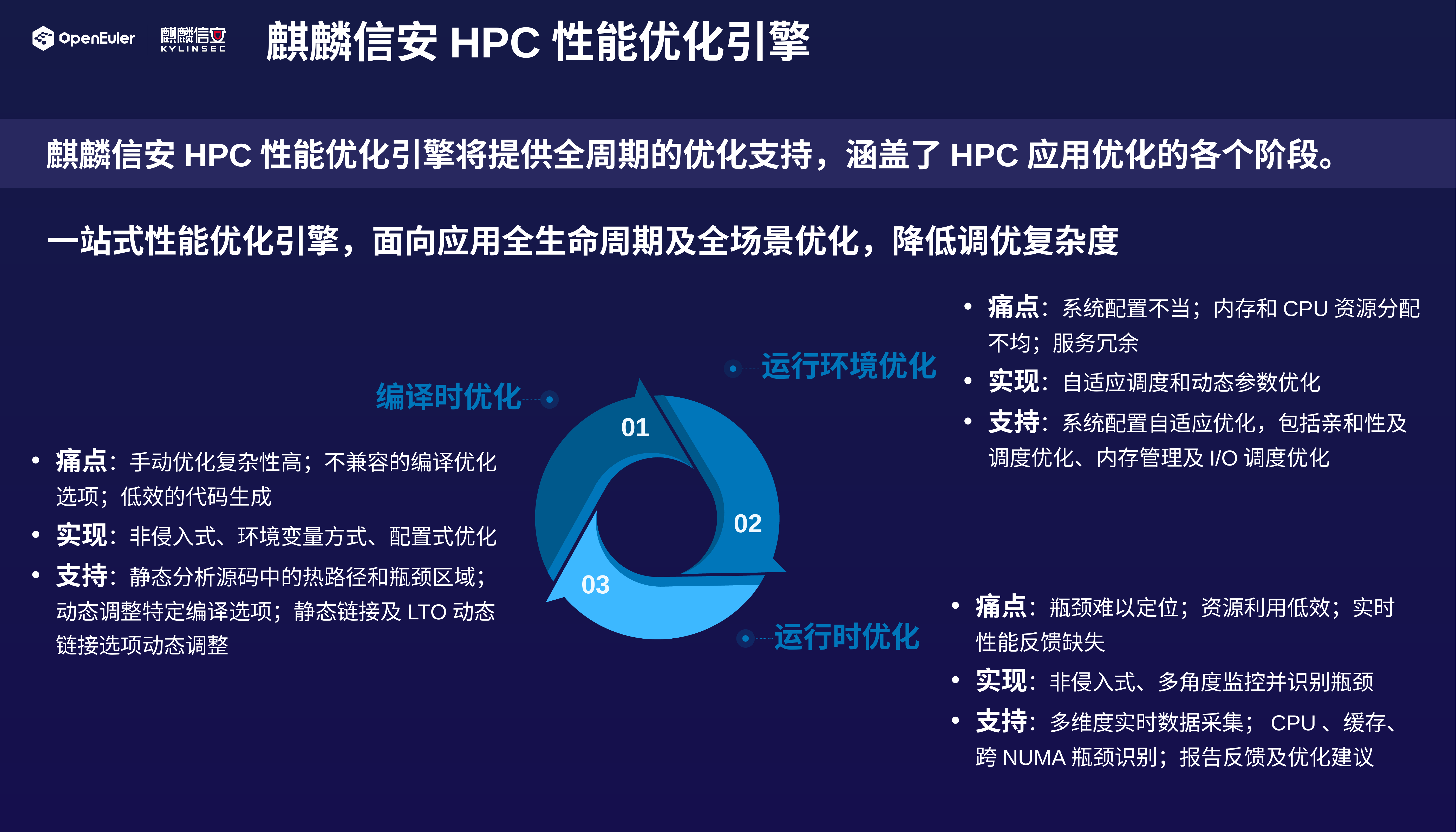

麒麟信安HPC性能优化引擎
麒麟信安HPC性能优化引擎将提供全周期的优化支持，涵盖了HPC应用优化的各个阶段。
一站式性能优化引擎，面向应用全生命周期及全场景优化，降低调优复杂度
痛点：系统配置不当；内存和CPU资源分配不均；服务冗余
实现：自适应调度和动态参数优化
支持：系统配置自适应优化，包括亲和性及调度优化、内存管理及I/O调度优化
运行环境优化

编译时优化

01
痛点：手动优化复杂性高；不兼容的编译优化选项；低效的代码生成
实现：非侵入式、环境变量方式、配置式优化
支持：静态分析源码中的热路径和瓶颈区域；动态调整特定编译选项；静态链接及LTO动态链接选项动态调整

02

痛点：瓶颈难以定位；资源利用低效；实时性能反馈缺失
实现：非侵入式、多角度监控并识别瓶颈
支持：多维度实时数据采集；CPU、缓存、跨NUMA瓶颈识别；报告反馈及优化建议
03
运行时优化